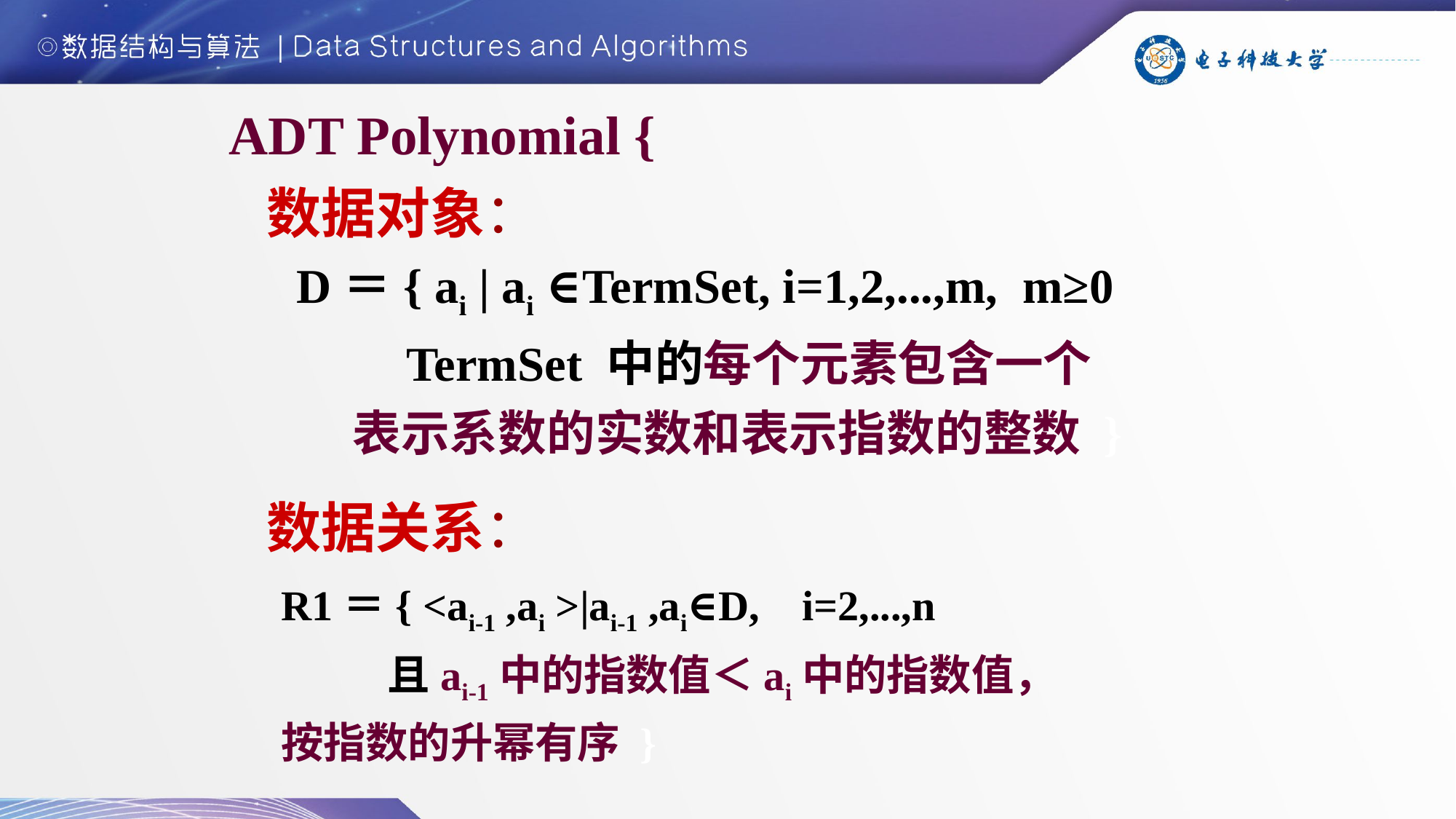

ADT Polynomial {
  数据对象：

  数据关系：
D＝{ ai | ai ∈TermSet, i=1,2,...,m,  m≥0
         TermSet 中的每个元素包含一个
    表示系数的实数和表示指数的整数 }
R1＝{ <ai-1 ,ai >|ai-1 ,ai∈D,    i=2,...,n
          且ai-1中的指数值＜ai中的指数值，
按指数的升幂有序 }